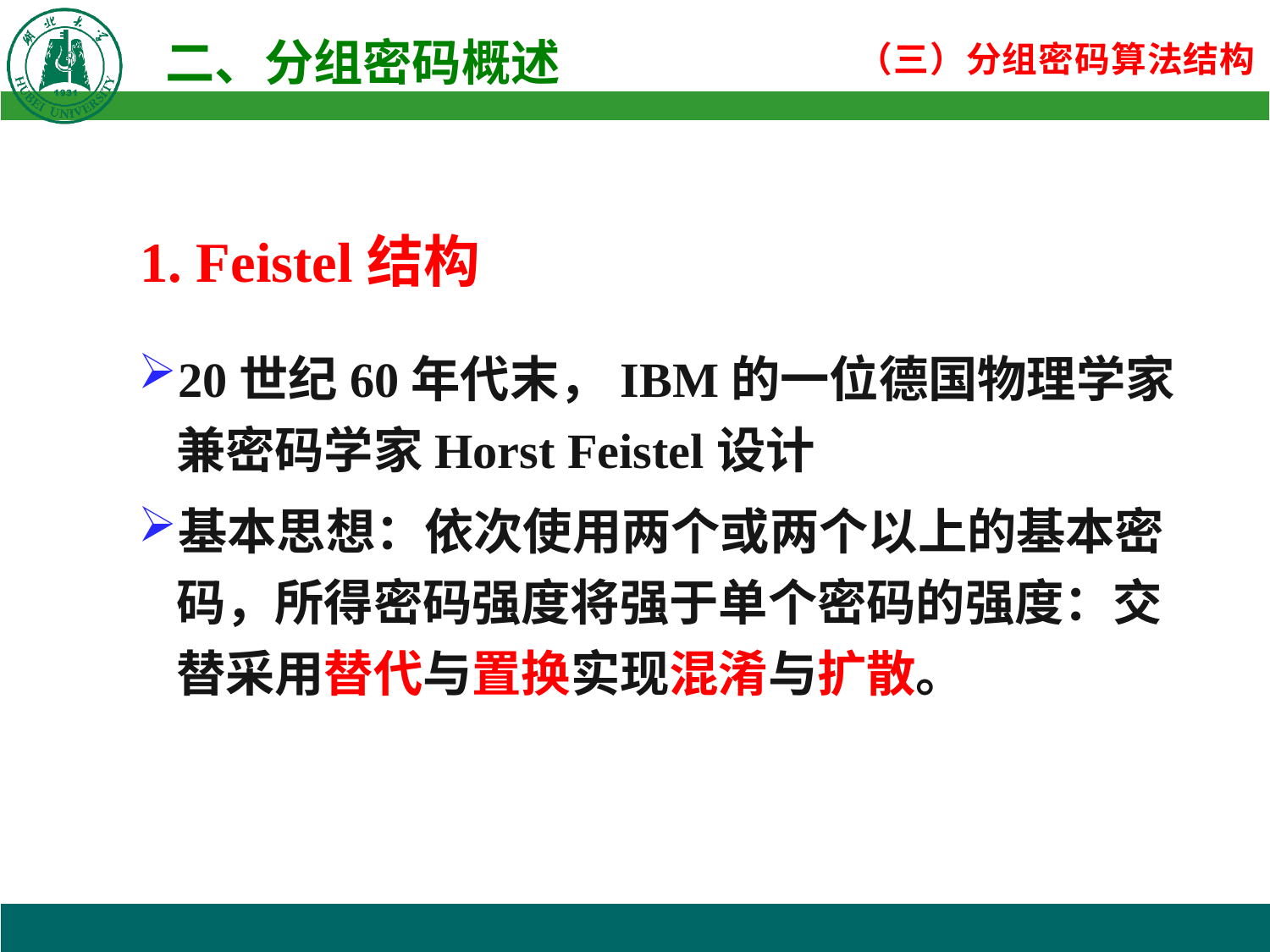

1. Feistel结构
20世纪60年代末，IBM的一位德国物理学家兼密码学家Horst Feistel设计
基本思想：依次使用两个或两个以上的基本密码，所得密码强度将强于单个密码的强度：交替采用替代与置换实现混淆与扩散。